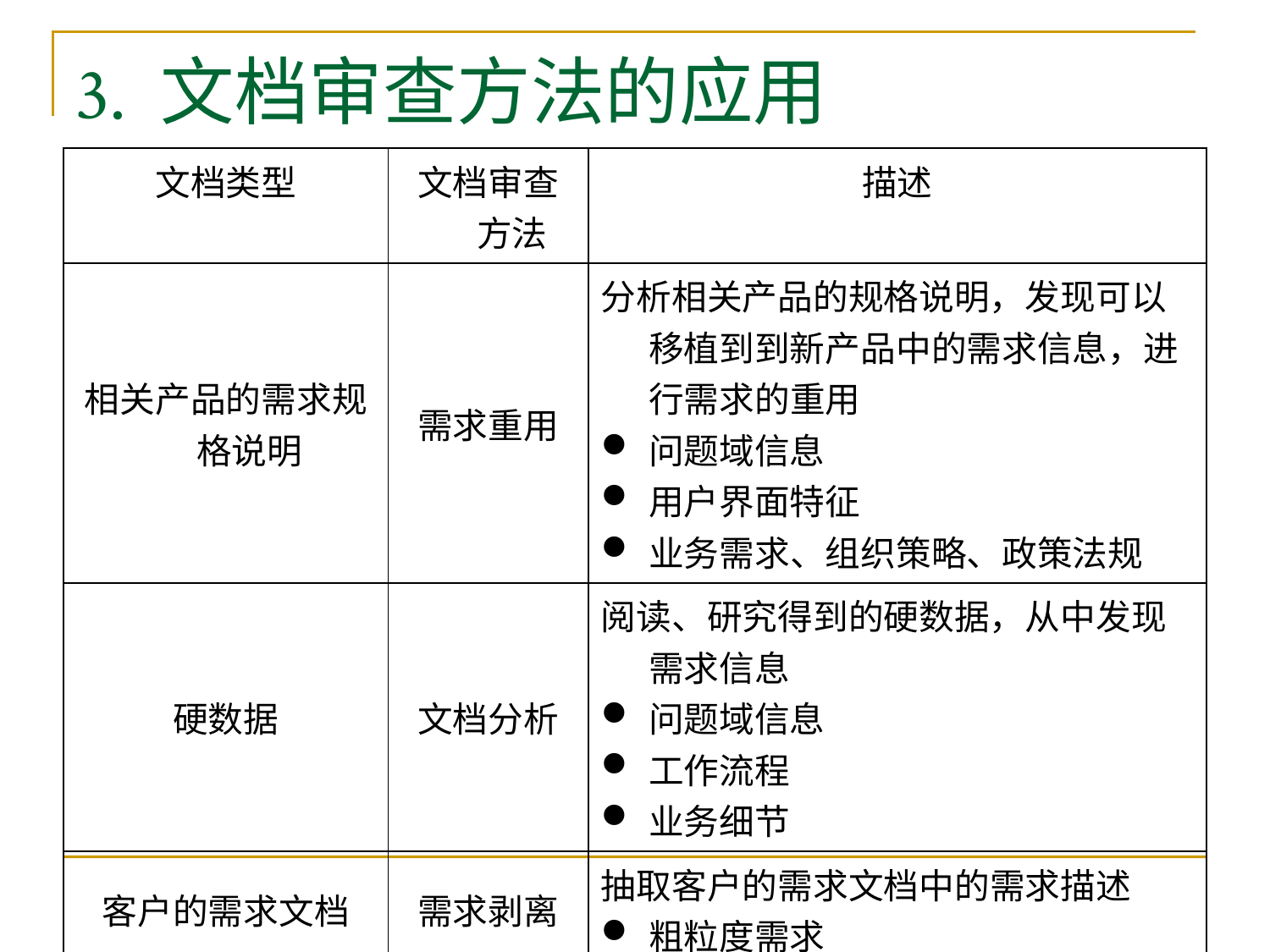

# 3. 文档审查方法的应用
| 文档类型 | 文档审查方法 | 描述 |
| --- | --- | --- |
| 相关产品的需求规格说明 | 需求重用 | 分析相关产品的规格说明，发现可以移植到到新产品中的需求信息，进行需求的重用 问题域信息 用户界面特征 业务需求、组织策略、政策法规 |
| 硬数据 | 文档分析 | 阅读、研究得到的硬数据，从中发现需求信息 问题域信息 工作流程 业务细节 |
| 客户的需求文档 | 需求剥离 | 抽取客户的需求文档中的需求描述 粗粒度需求 |